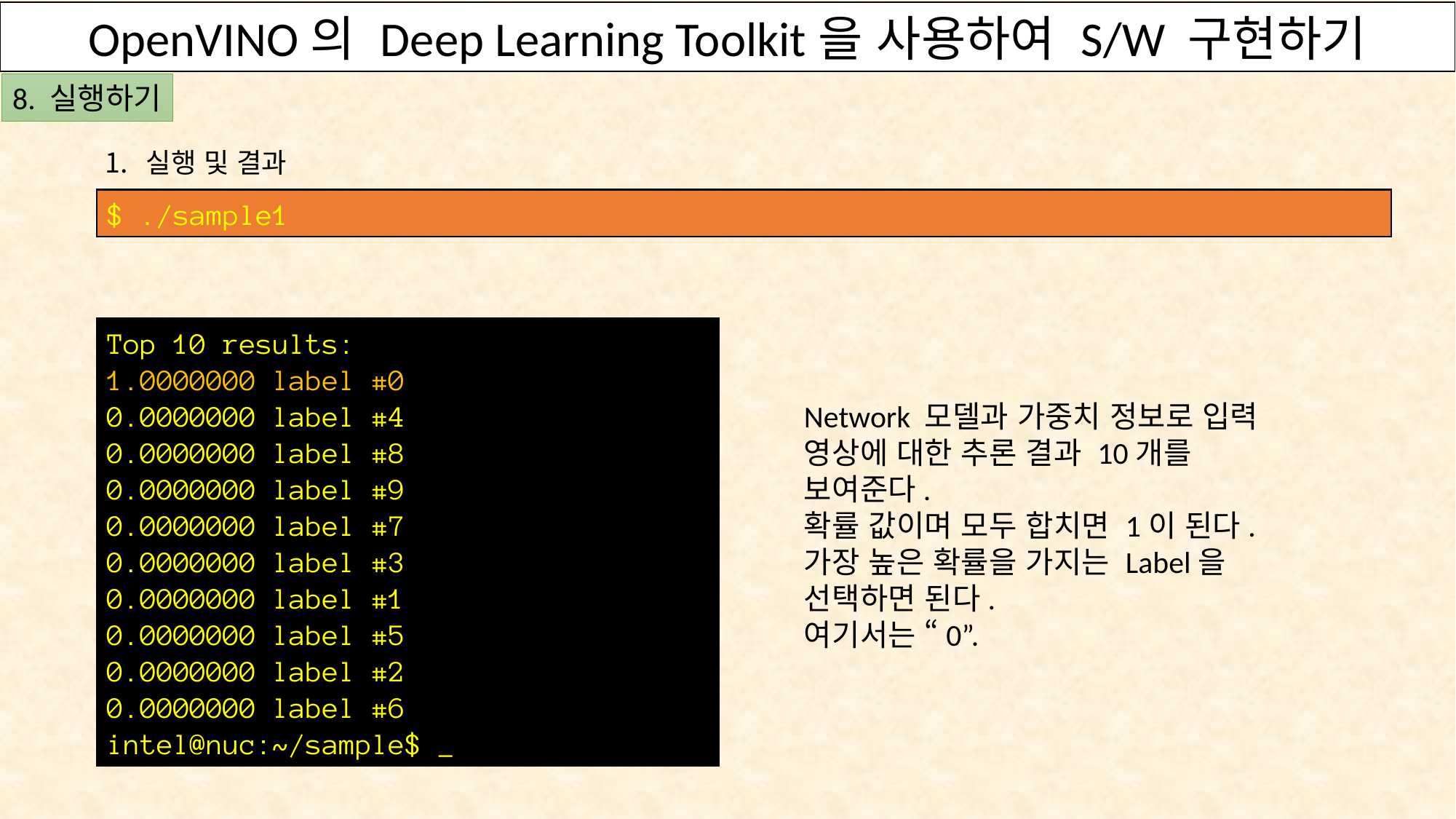

OpenVINO의 Deep Learning Toolkit을 사용하여 S/W 구현하기
OpenVINO의 Deep Learning Toolkit을 사용하여 S/W 구현하기
8. 실행하기
실행 및 결과
$ ./sample1
Top 10 results:
1.0000000 label #0
0.0000000 label #4
0.0000000 label #8
0.0000000 label #9
0.0000000 label #7
0.0000000 label #3
0.0000000 label #1
0.0000000 label #5
0.0000000 label #2
0.0000000 label #6
intel@nuc:~/sample$ _
Network 모델과 가중치 정보로 입력 영상에 대한 추론 결과 10개를 보여준다.
확률 값이며 모두 합치면 1이 된다.
가장 높은 확률을 가지는 Label을 선택하면 된다.
여기서는 “0”.